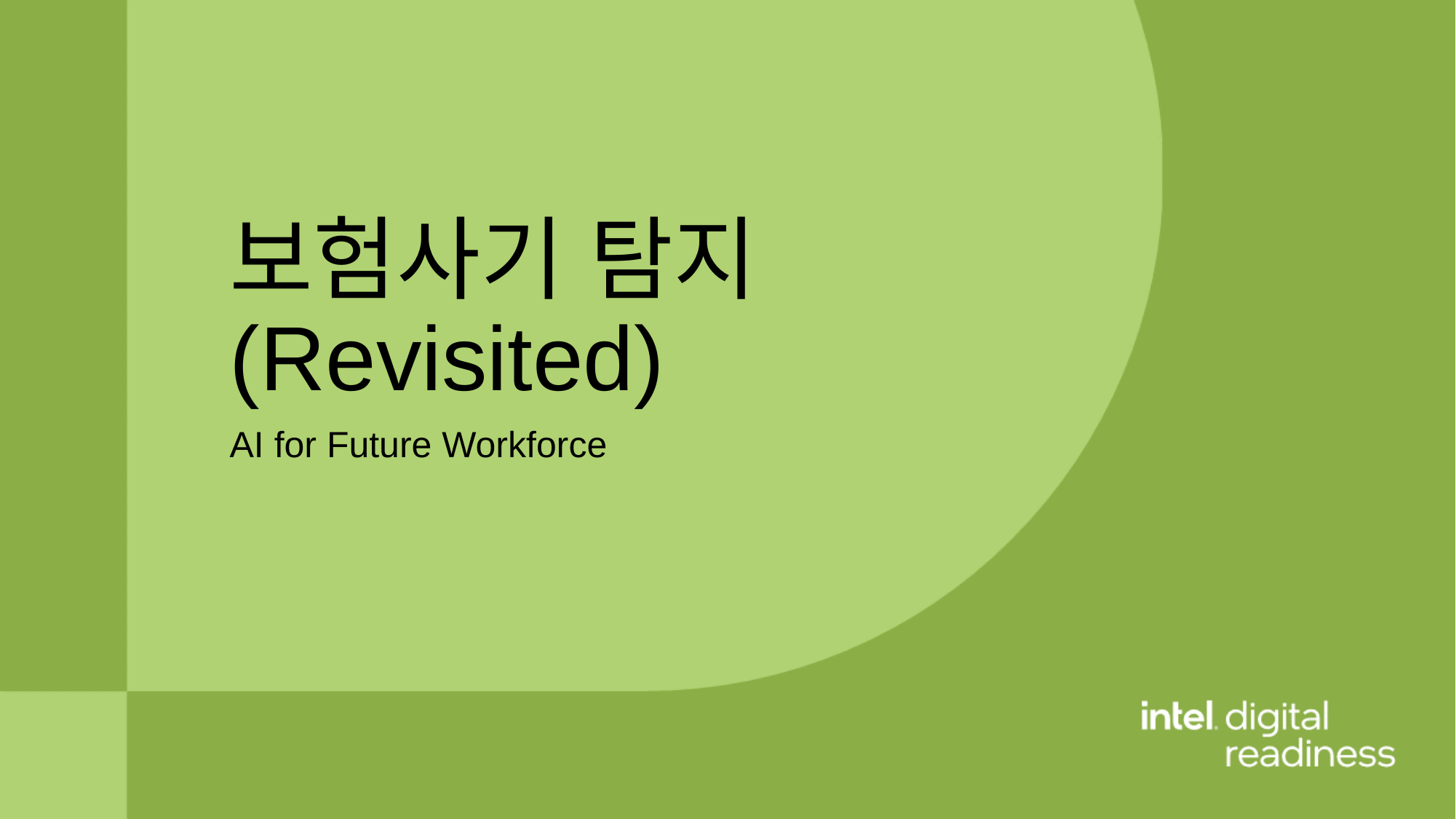

보험사기 탐지 (Revisited)
AI for Future Workforce